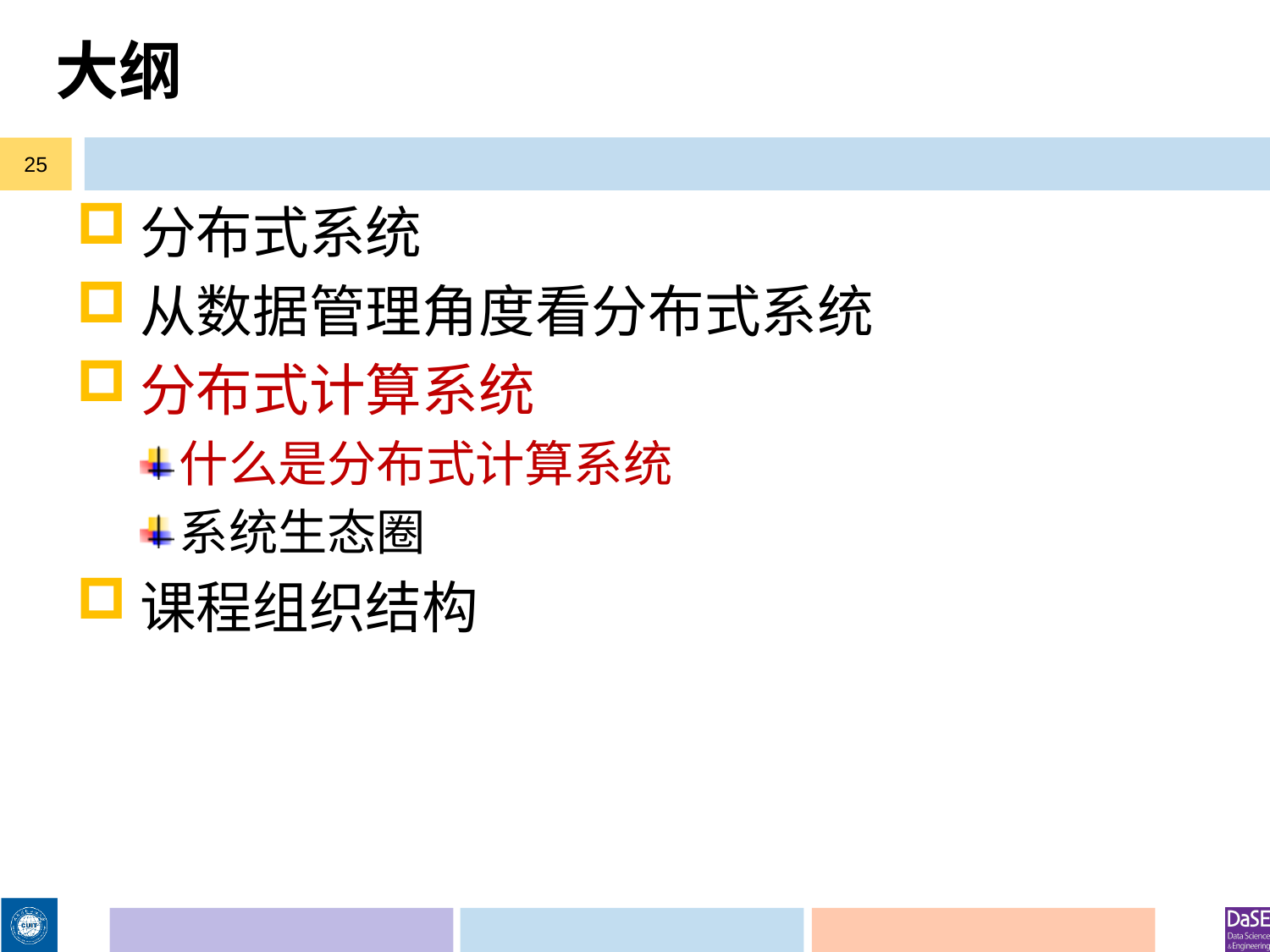

# 大纲
25
分布式系统
从数据管理角度看分布式系统
分布式计算系统
什么是分布式计算系统
系统生态圈
课程组织结构